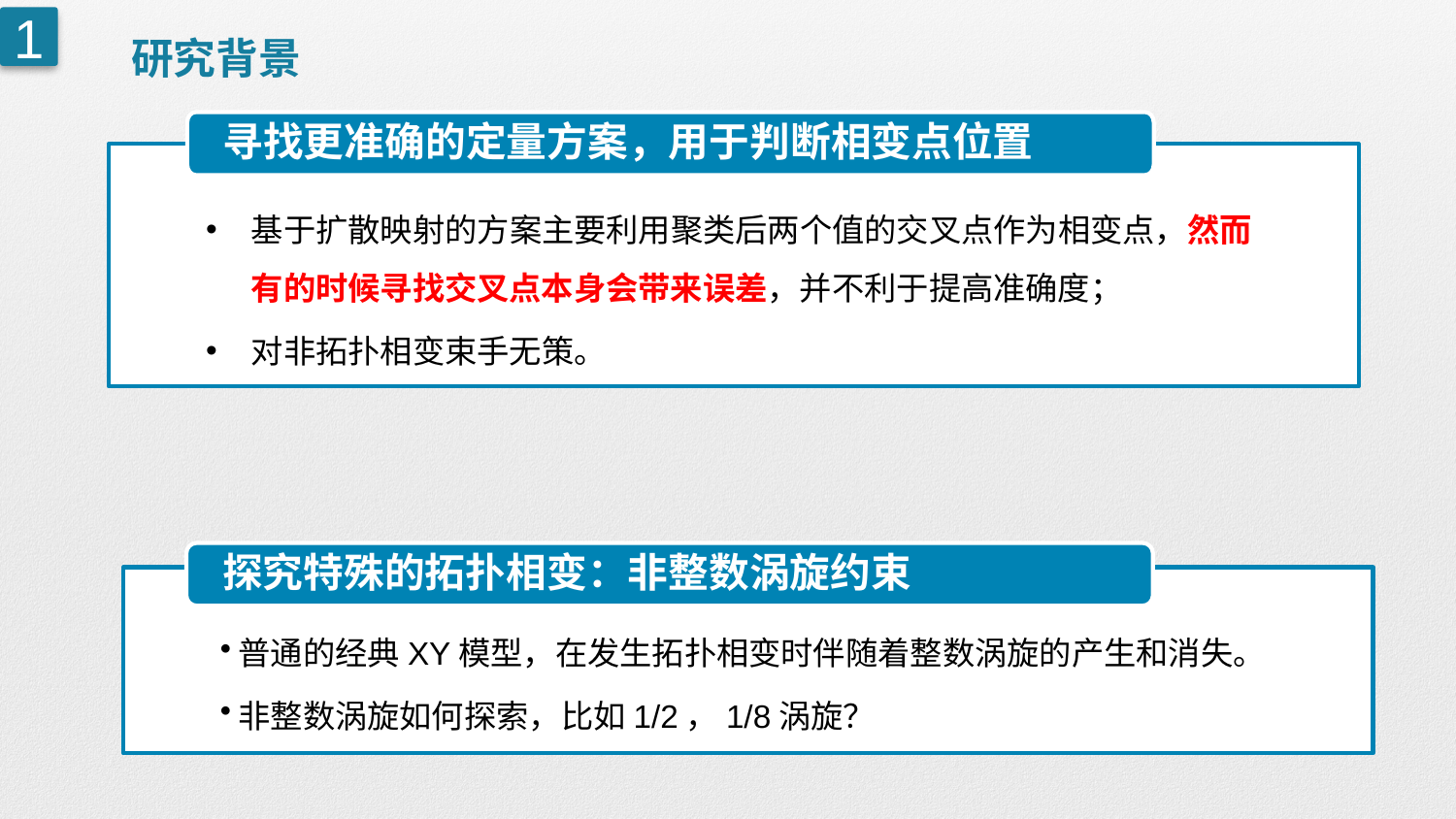

研究背景
1
寻找更准确的定量方案，用于判断相变点位置
基于扩散映射的方案主要利用聚类后两个值的交叉点作为相变点，然而有的时候寻找交叉点本身会带来误差，并不利于提高准确度；
对非拓扑相变束手无策。
探究特殊的拓扑相变：非整数涡旋约束
普通的经典XY模型，在发生拓扑相变时伴随着整数涡旋的产生和消失。
非整数涡旋如何探索，比如1/2，1/8涡旋？